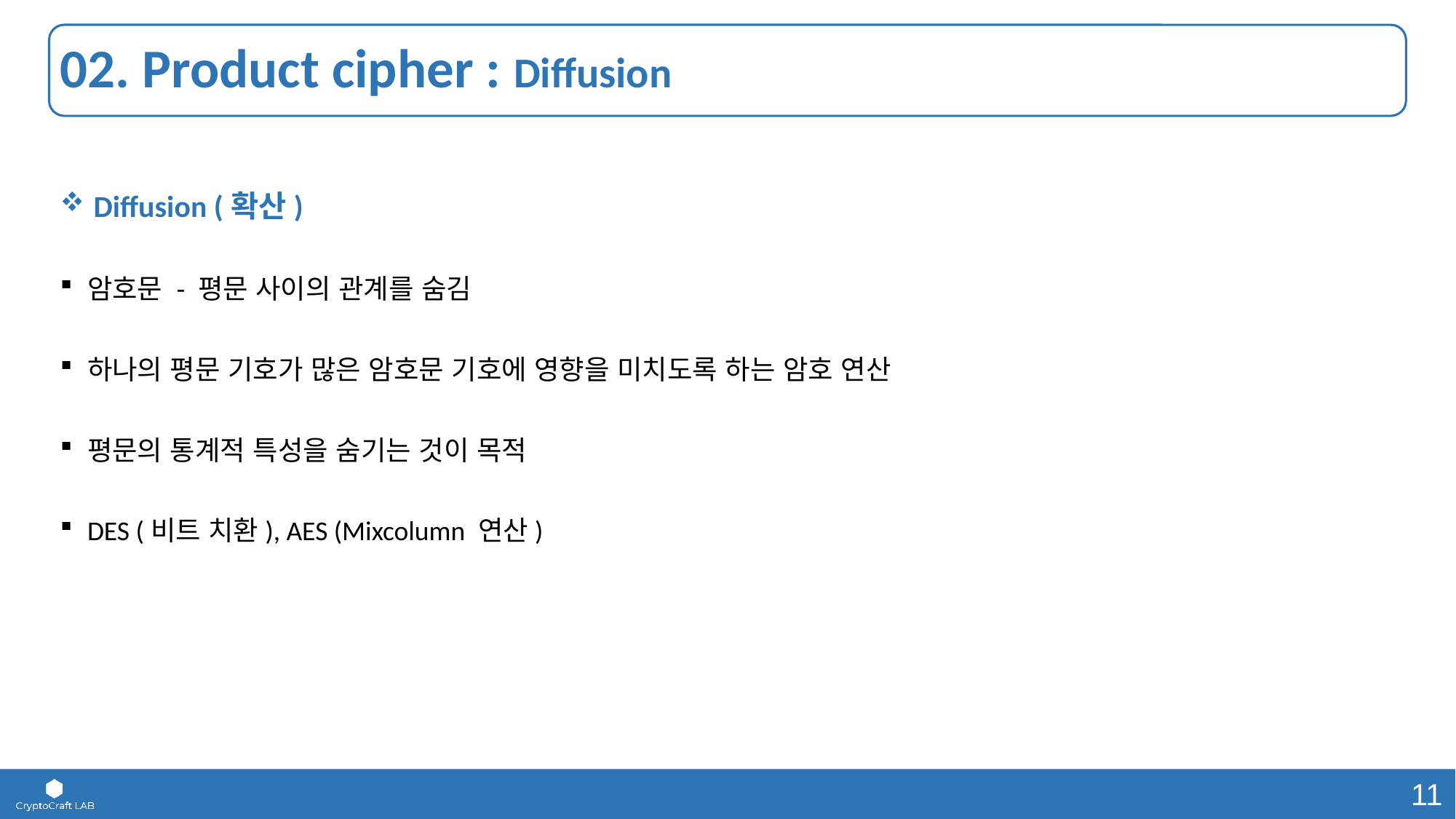

# 02. Product cipher : Diffusion
 Diffusion (확산)
암호문 - 평문 사이의 관계를 숨김
하나의 평문 기호가 많은 암호문 기호에 영향을 미치도록 하는 암호 연산
평문의 통계적 특성을 숨기는 것이 목적
DES (비트 치환), AES (Mixcolumn 연산)